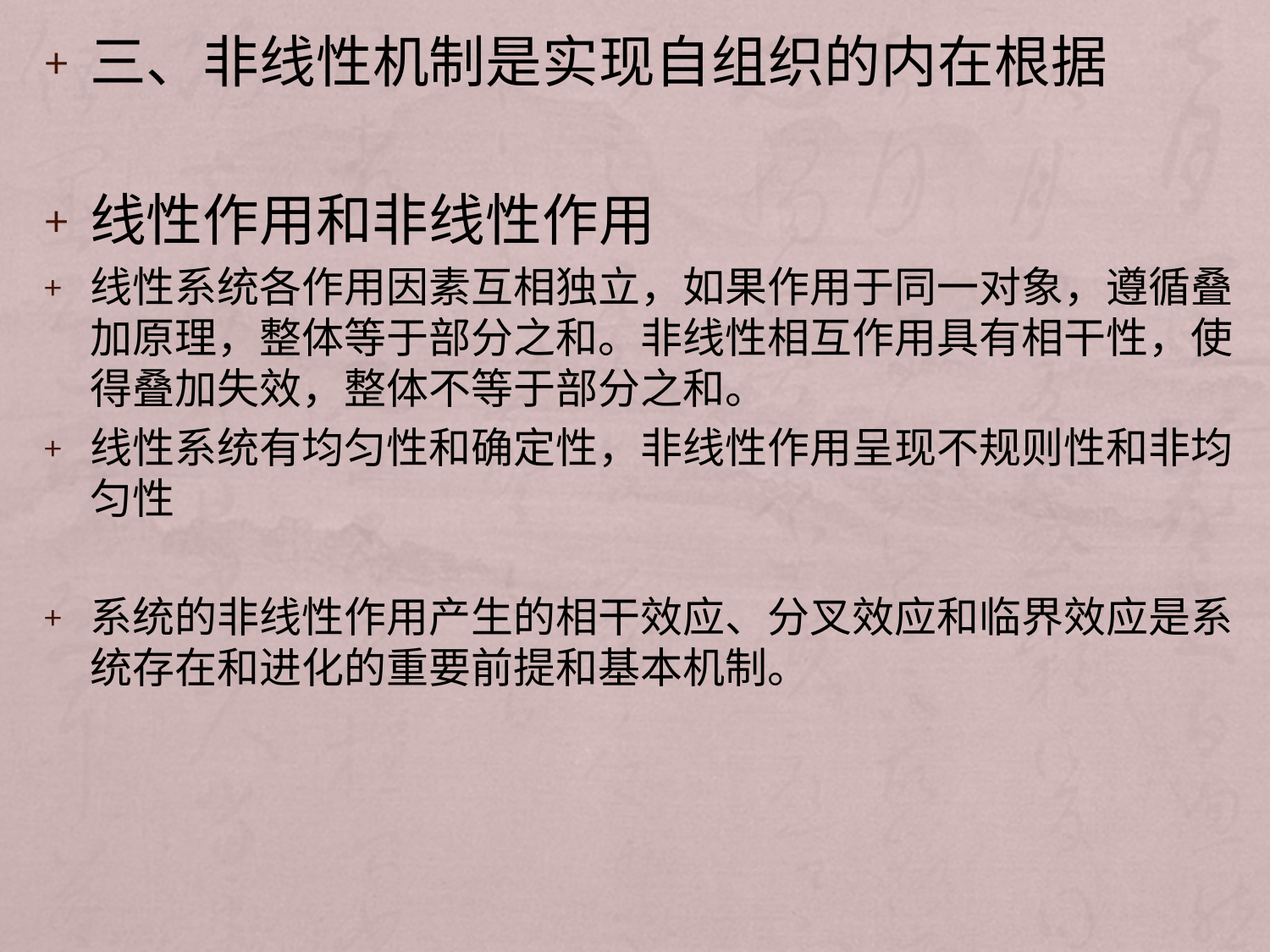

三、非线性机制是实现自组织的内在根据

线性作用和非线性作用
线性系统各作用因素互相独立，如果作用于同一对象，遵循叠加原理，整体等于部分之和。非线性相互作用具有相干性，使得叠加失效，整体不等于部分之和。
线性系统有均匀性和确定性，非线性作用呈现不规则性和非均匀性

系统的非线性作用产生的相干效应、分叉效应和临界效应是系统存在和进化的重要前提和基本机制。